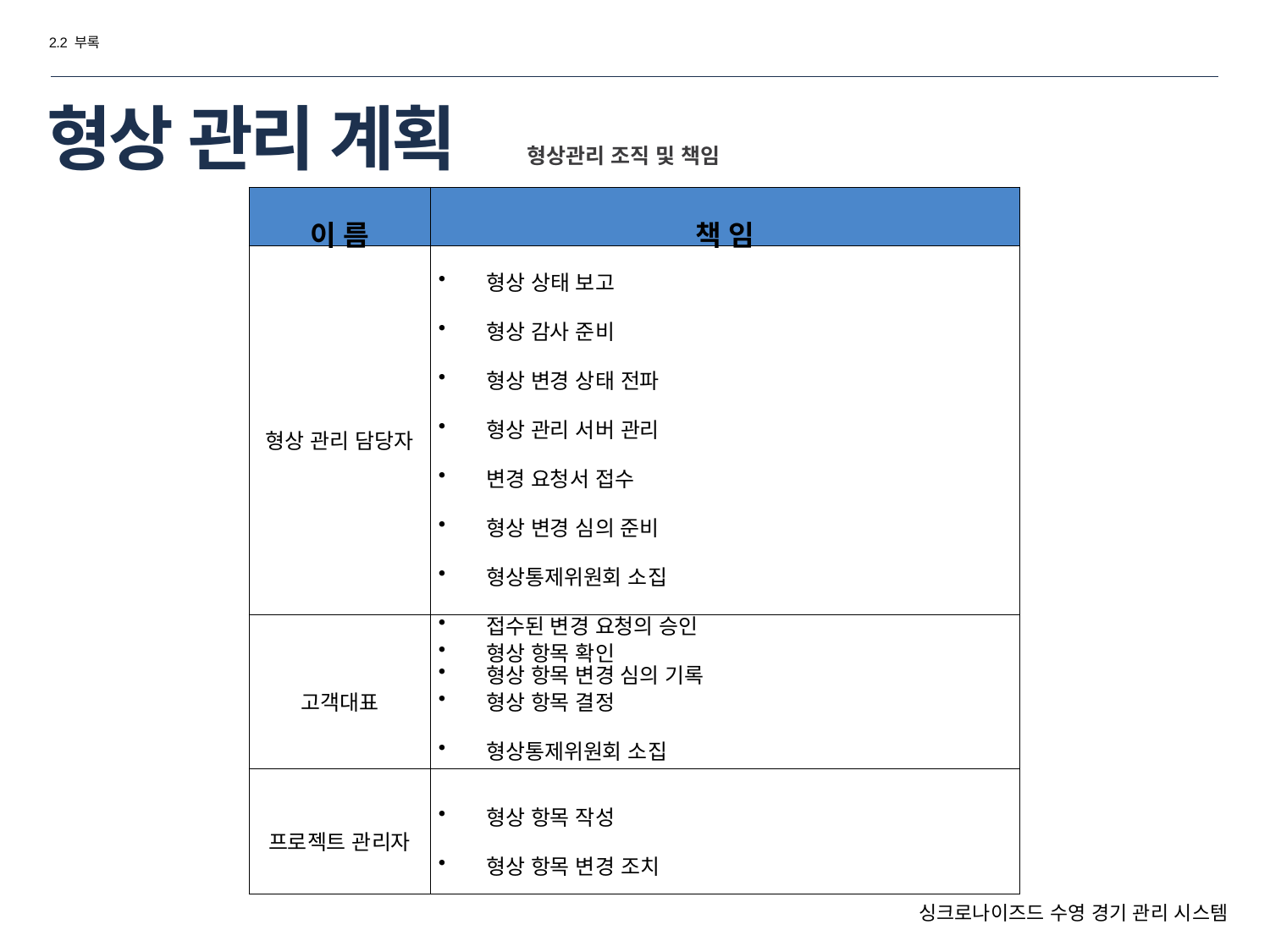

2.2 부록
# 형상 관리 계획
형상관리 조직 및 책임
| 이 름 | 책 임 |
| --- | --- |
| 형상 관리 담당자 | 형상 상태 보고 형상 감사 준비 형상 변경 상태 전파 형상 관리 서버 관리 변경 요청서 접수 형상 변경 심의 준비 형상통제위원회 소집 접수된 변경 요청의 승인 형상 항목 변경 심의 기록 |
| 고객대표 | 형상 항목 확인 형상 항목 결정 형상통제위원회 소집 |
| 프로젝트 관리자 | 형상 항목 작성 형상 항목 변경 조치 |
싱크로나이즈드 수영 경기 관리 시스템